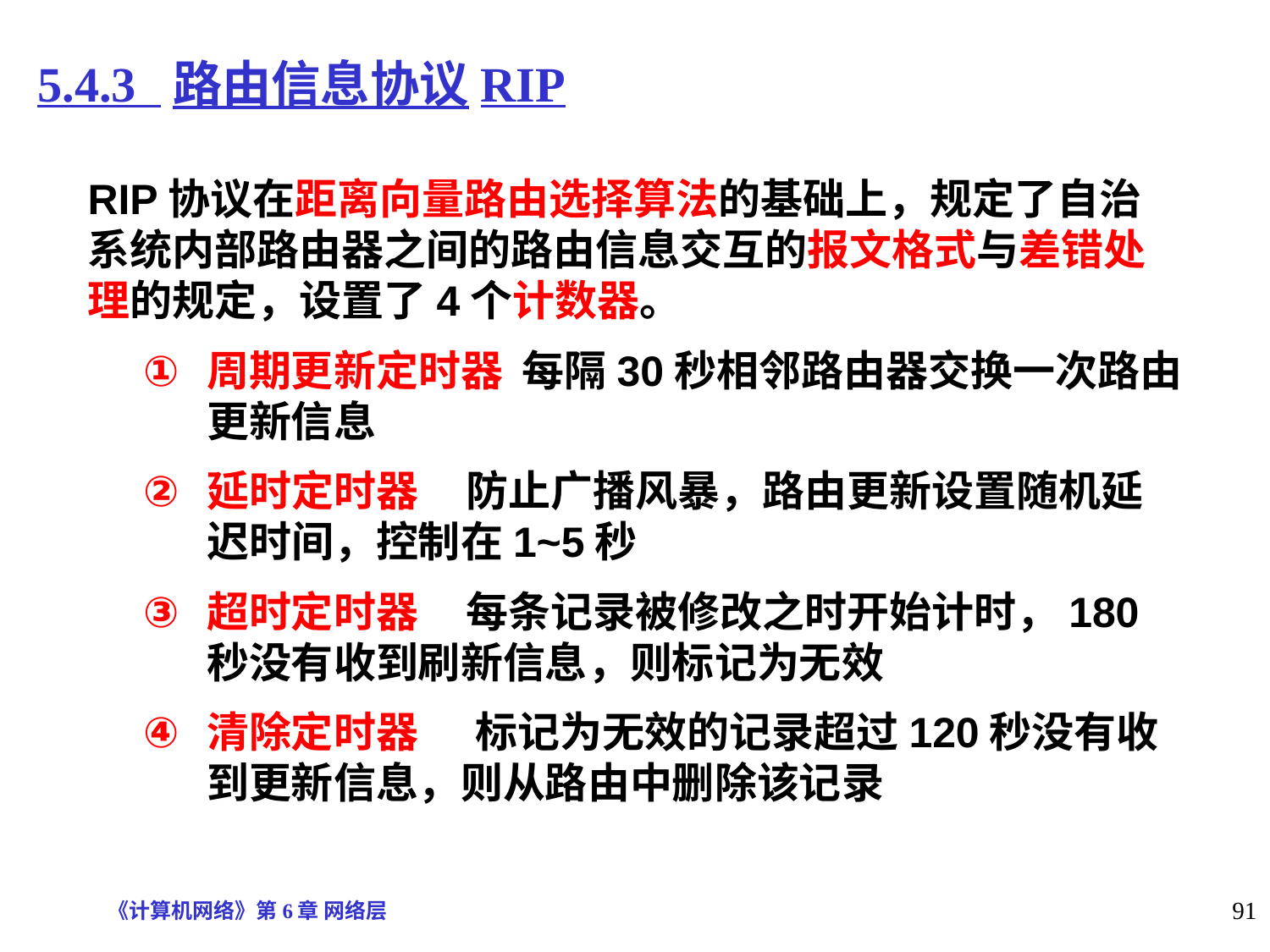

# 5.4.3  路由信息协议RIP
RIP协议在距离向量路由选择算法的基础上，规定了自治系统内部路由器之间的路由信息交互的报文格式与差错处理的规定，设置了4个计数器。
周期更新定时器  每隔30秒相邻路由器交换一次路由更新信息
延时定时器     防止广播风暴，路由更新设置随机延迟时间，控制在1~5秒
超时定时器     每条记录被修改之时开始计时，180秒没有收到刷新信息，则标记为无效
清除定时器      标记为无效的记录超过120秒没有收到更新信息，则从路由中删除该记录

《计算机网络》第6章 网络层
91